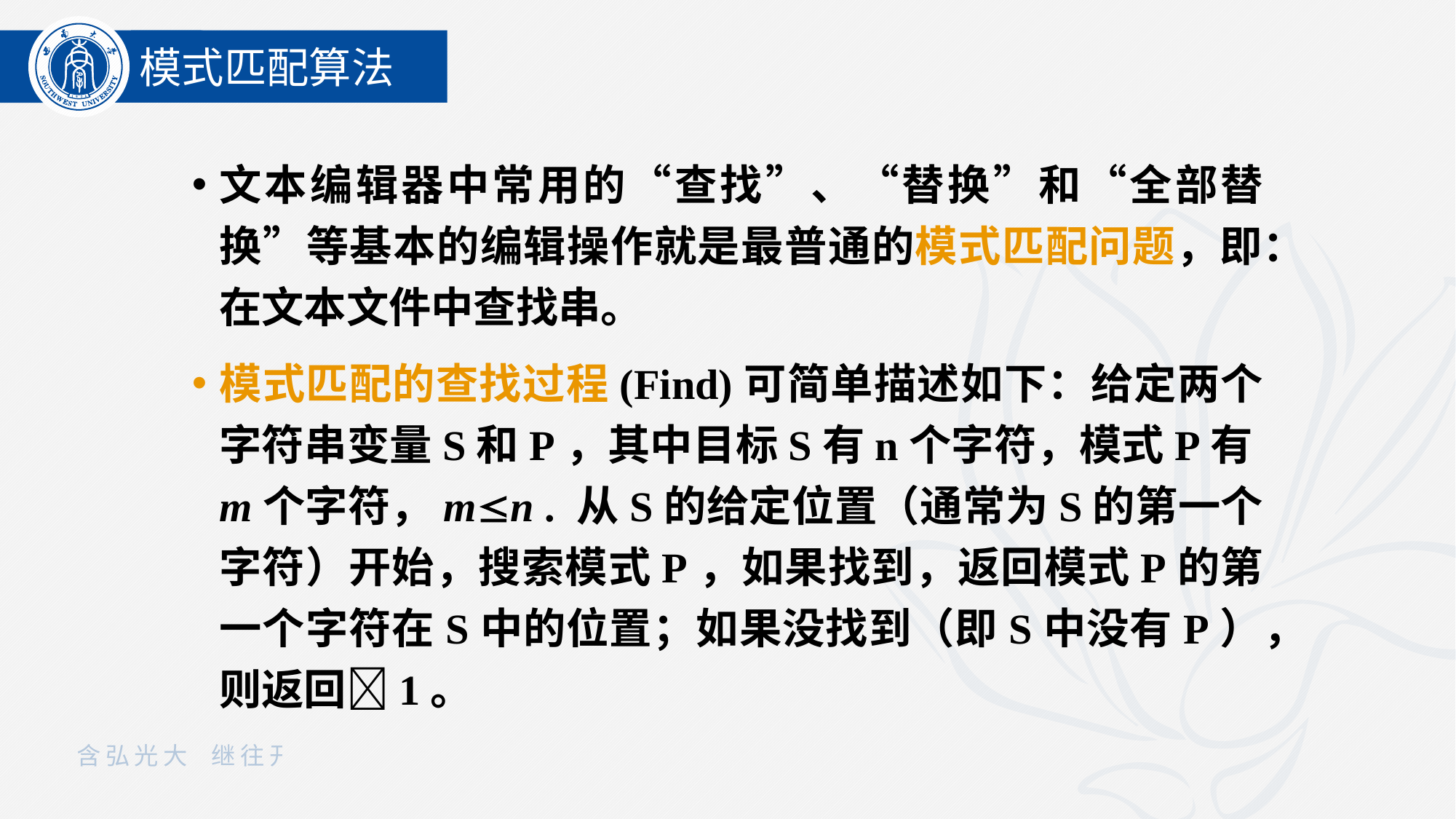

模式匹配算法
文本编辑器中常用的“查找”、“替换”和“全部替换”等基本的编辑操作就是最普通的模式匹配问题，即：在文本文件中查找串。
模式匹配的查找过程(Find)可简单描述如下：给定两个字符串变量S和P，其中目标S有n个字符，模式P有m个字符，m≤n . 从S的给定位置（通常为S的第一个字符）开始，搜索模式P，如果找到，返回模式P的第一个字符在S中的位置；如果没找到（即S中没有P），则返回−1。